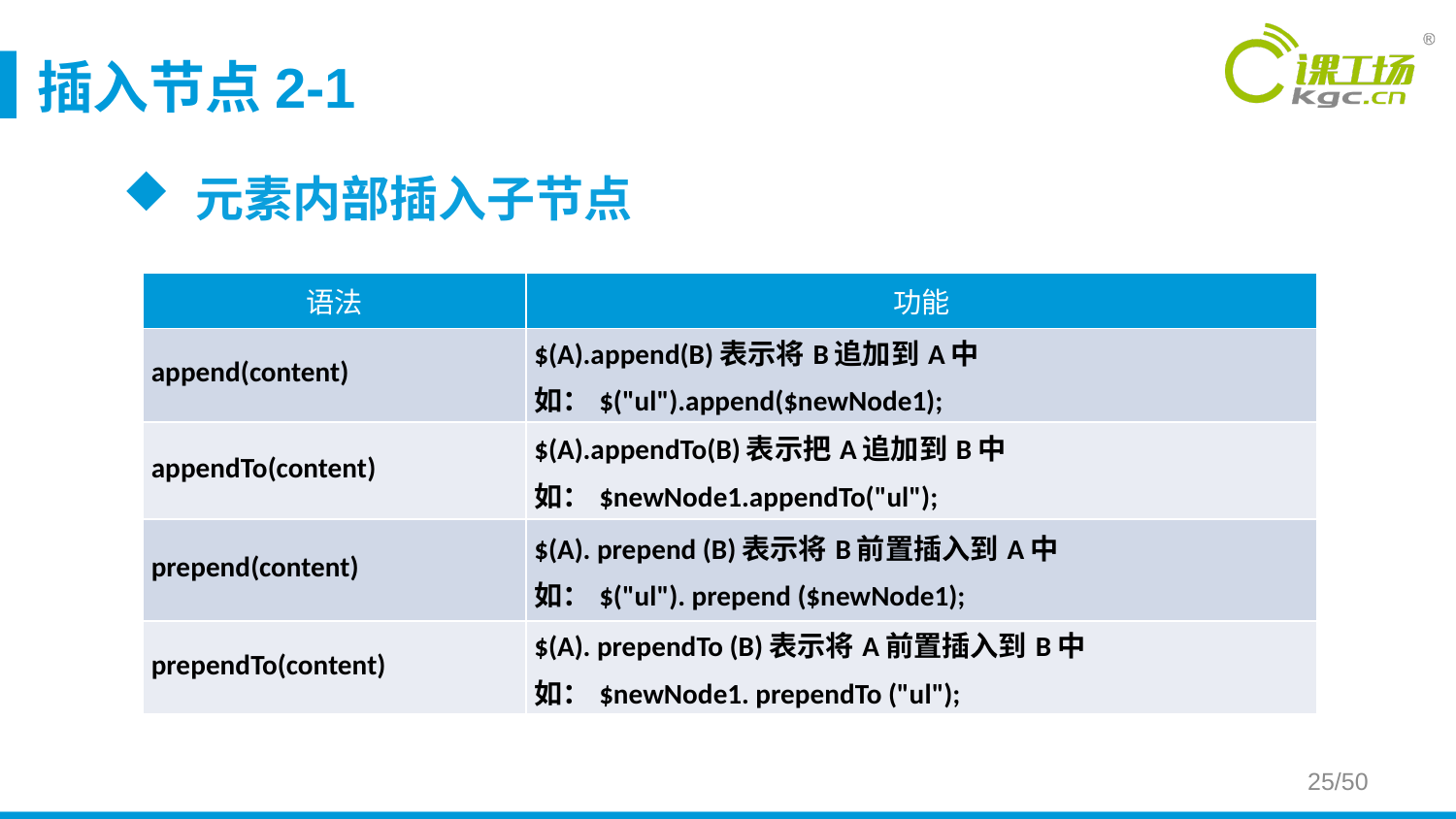

# 插入节点2-1
元素内部插入子节点
| 语法 | 功能 |
| --- | --- |
| append(content) | $(A).append(B)表示将B追加到A中 如：$("ul").append($newNode1); |
| appendTo(content) | $(A).appendTo(B)表示把A追加到B中 如：$newNode1.appendTo("ul"); |
| prepend(content) | $(A). prepend (B)表示将B前置插入到A中 如：$("ul"). prepend ($newNode1); |
| prependTo(content) | $(A). prependTo (B)表示将A前置插入到B中 如：$newNode1. prependTo ("ul"); |
25/50